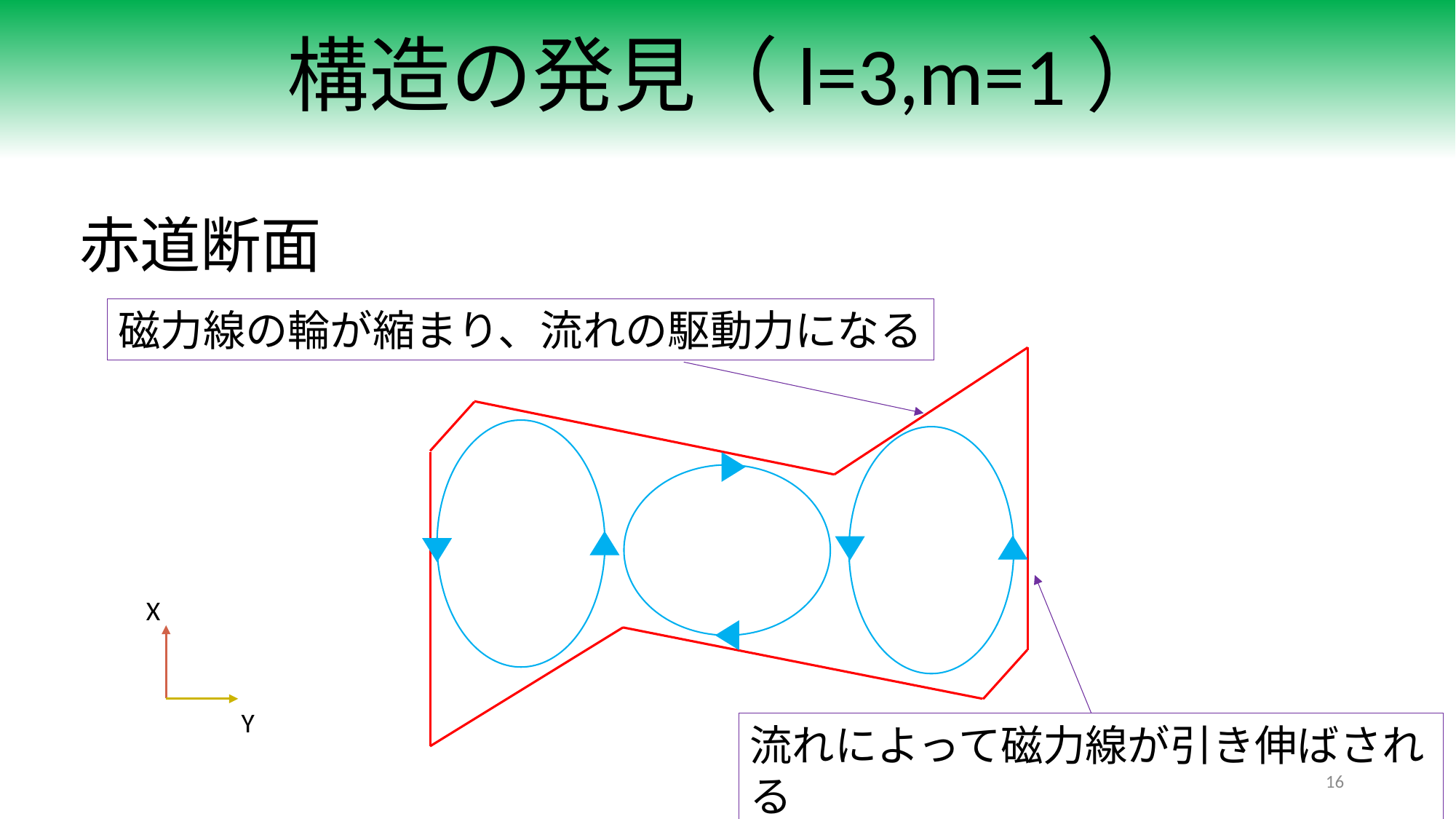

# 構造の発見（l=3,m=1）
赤道断面
磁力線の輪が縮まり、流れの駆動力になる

X

Y
流れによって磁力線が引き伸ばされる
16